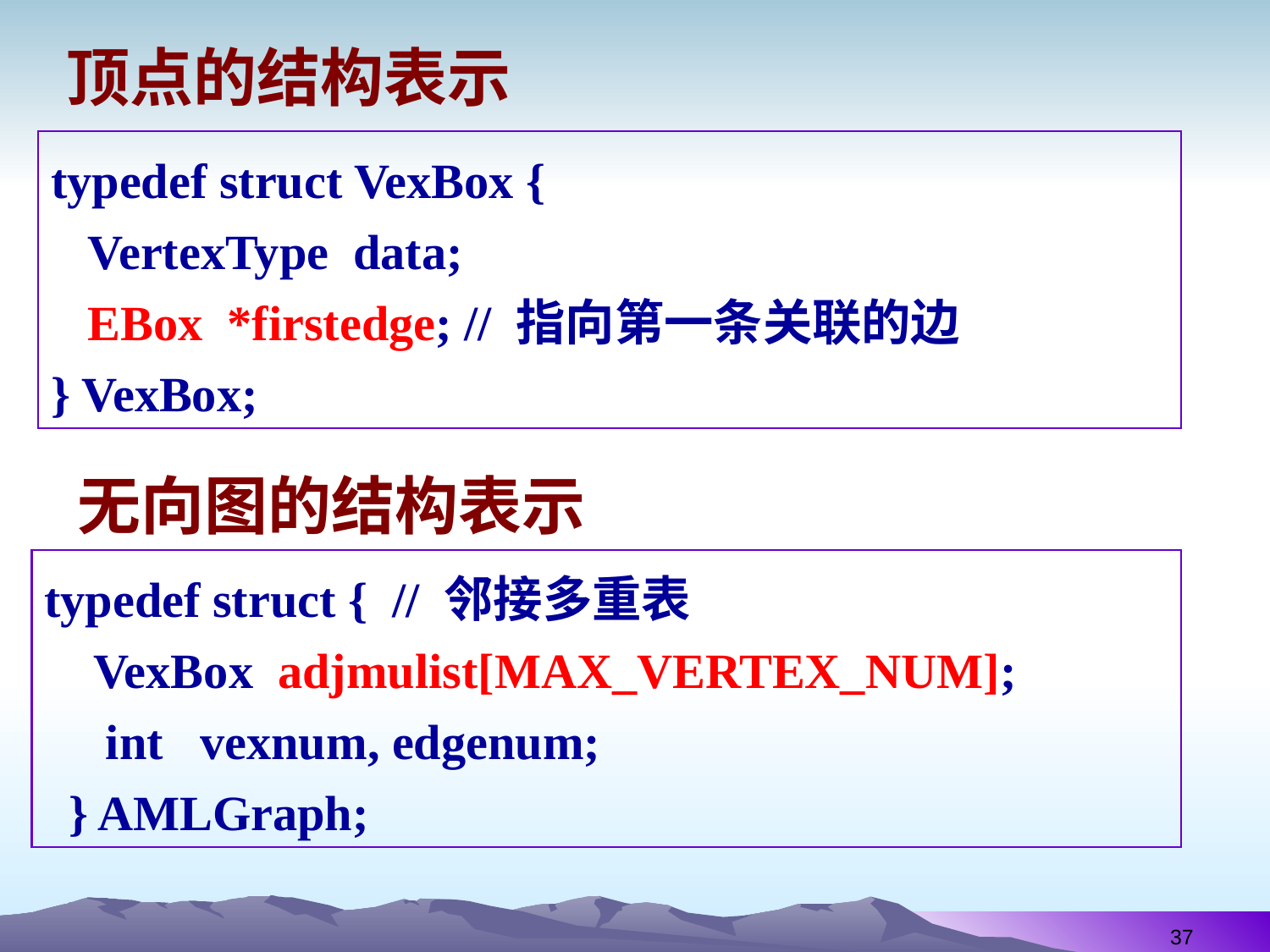

顶点的结构表示
typedef struct VexBox {
   VertexType  data;
   EBox  *firstedge; // 指向第一条关联的边
} VexBox;
无向图的结构表示
typedef struct {  // 邻接多重表
    VexBox  adjmulist[MAX_VERTEX_NUM];
     int   vexnum, edgenum;
  } AMLGraph;
37